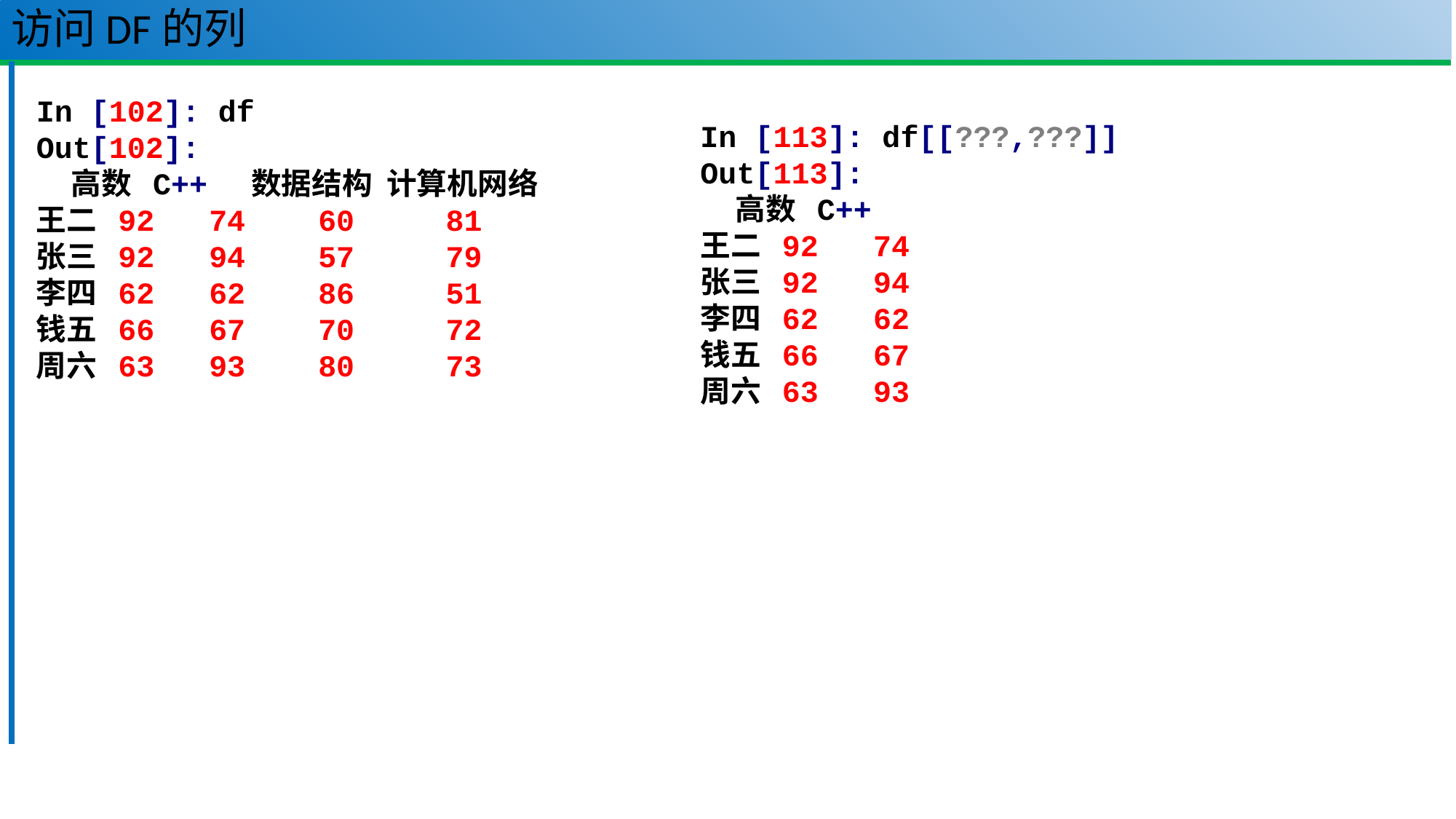

# 访问DF的列

In [113]: df[[???,???]]
Out[113]:
    高数  C++
王二  92   74
张三  92   94
李四  62   62
钱五  66   67
周六  63   93
In [102]: df
Out[102]:
    高数  C++  数据结构  计算机网络
王二  92   74    60     81
张三  92   94    57     79
李四  62   62    86     51
钱五  66   67    70     72
周六  63   93    80     73